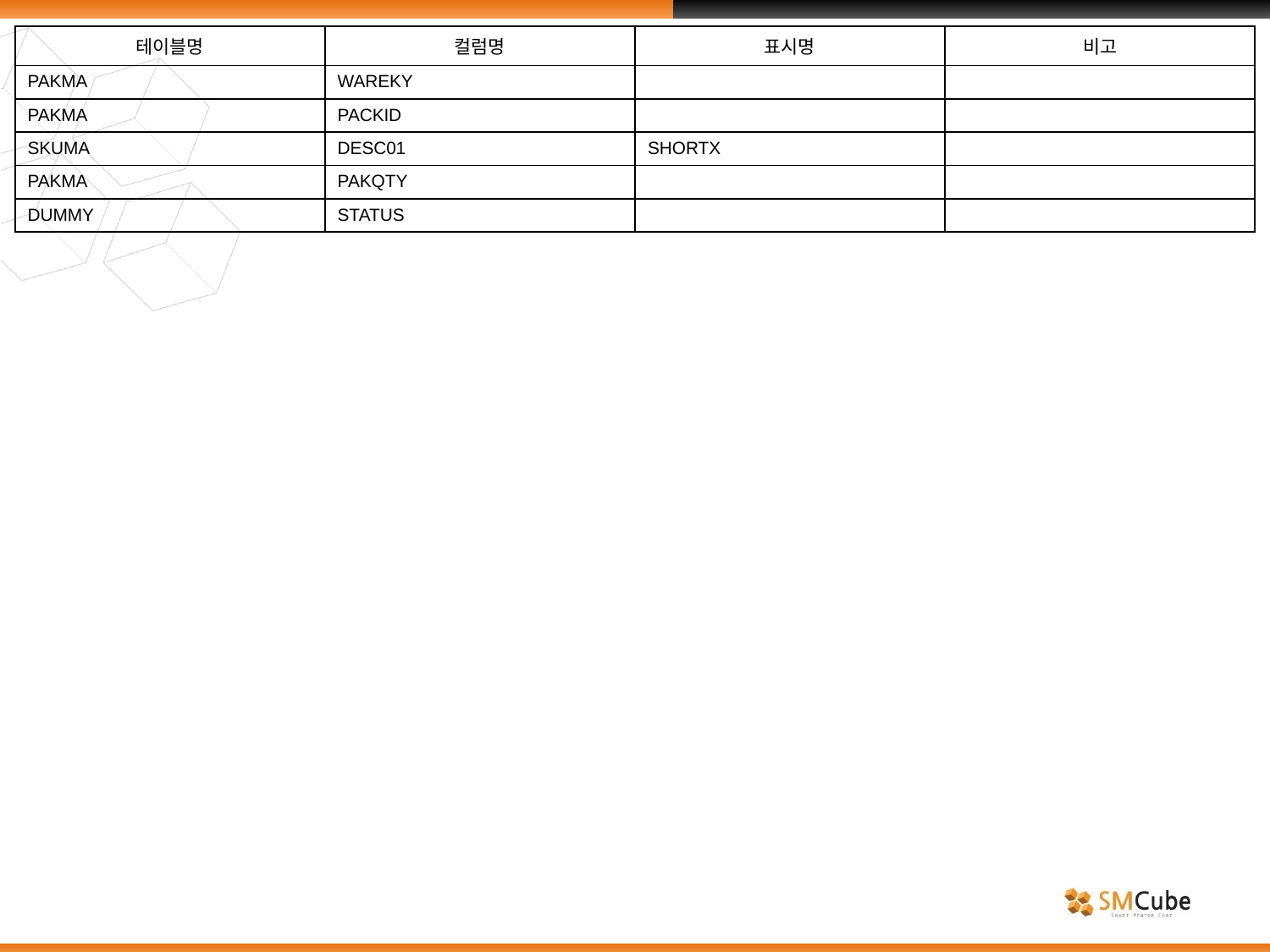

| 테이블명 | 컬럼명 | 표시명 | 비고 |
| --- | --- | --- | --- |
| PAKMA | WAREKY |  |  |
| PAKMA | PACKID |  |  |
| SKUMA | DESC01 | SHORTX |  |
| PAKMA | PAKQTY |  |  |
| DUMMY | STATUS |  |  |